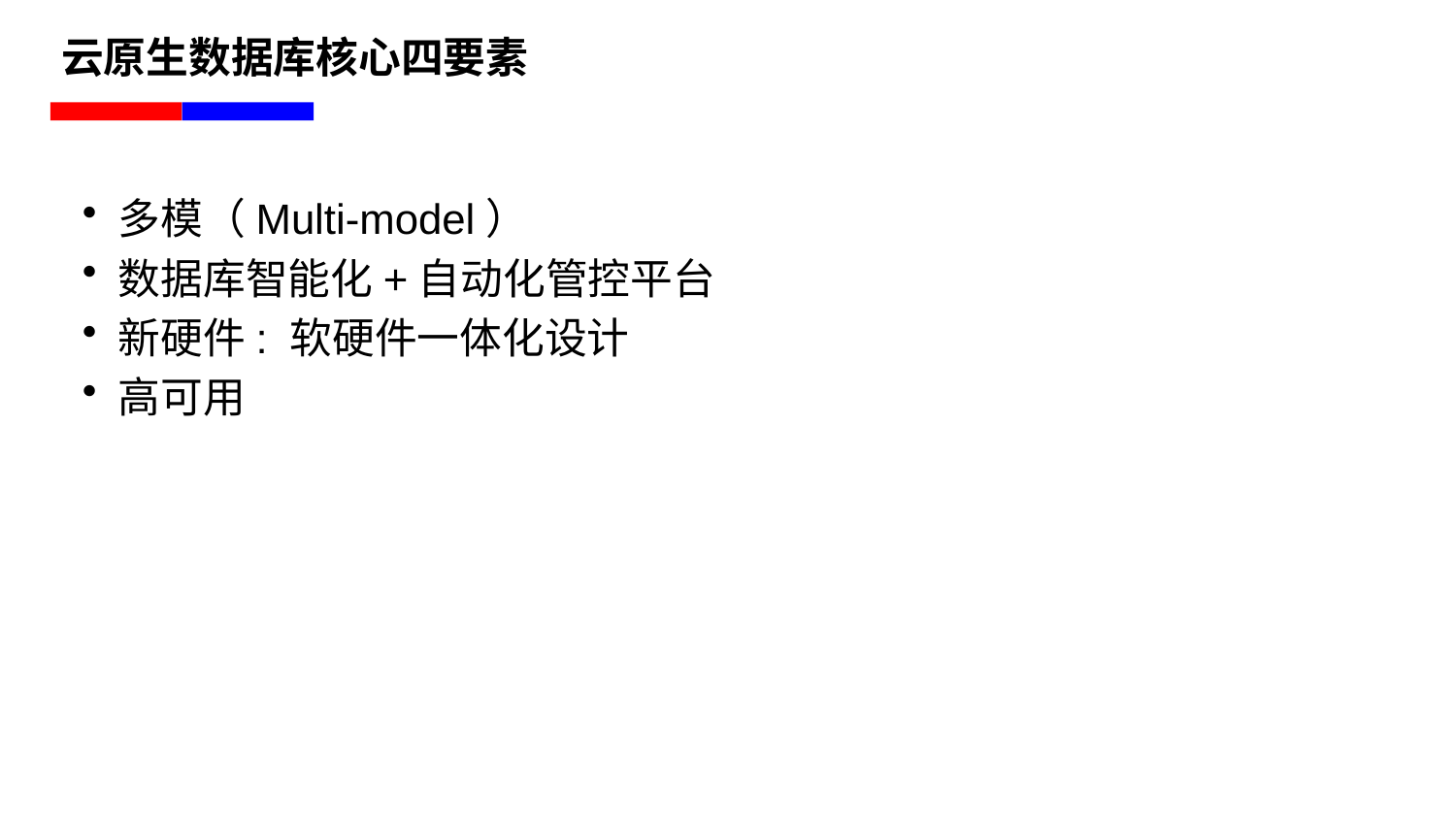

# 云原生数据库核心四要素
多模（Multi-model）
数据库智能化+自动化管控平台
新硬件: 软硬件一体化设计
高可用